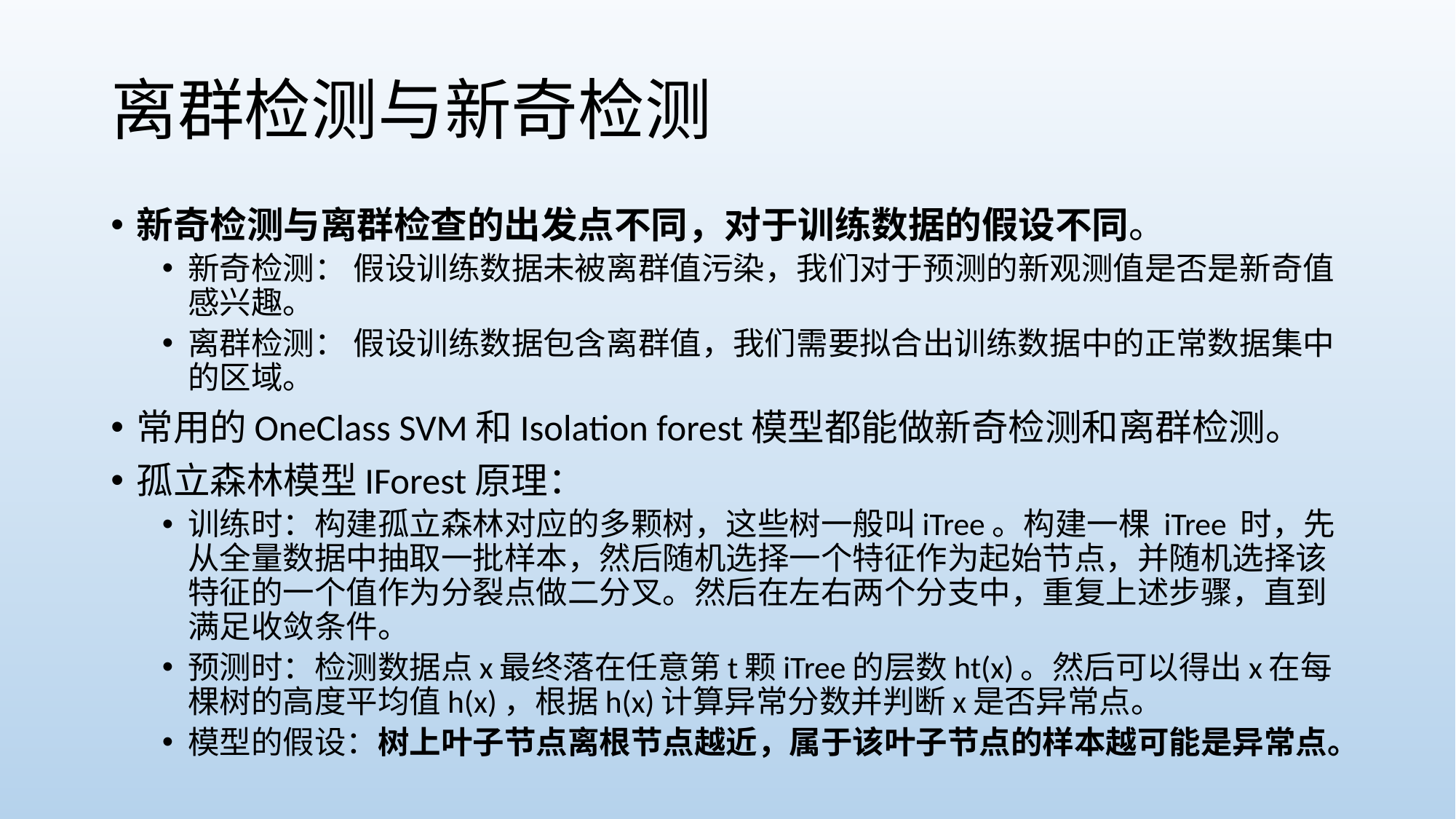

# 离群检测与新奇检测
新奇检测与离群检查的出发点不同，对于训练数据的假设不同。
新奇检测： 假设训练数据未被离群值污染，我们对于预测的新观测值是否是新奇值感兴趣。
离群检测： 假设训练数据包含离群值，我们需要拟合出训练数据中的正常数据集中的区域。
常用的OneClass SVM和Isolation forest模型都能做新奇检测和离群检测。
孤立森林模型IForest原理：
训练时：构建孤立森林对应的多颗树，这些树一般叫iTree。构建一棵 iTree 时，先从全量数据中抽取一批样本，然后随机选择一个特征作为起始节点，并随机选择该特征的一个值作为分裂点做二分叉。然后在左右两个分支中，重复上述步骤，直到满足收敛条件。
预测时：检测数据点x最终落在任意第t颗iTree的层数ht(x)。然后可以得出x在每棵树的高度平均值h(x)，根据h(x)计算异常分数并判断x是否异常点。
模型的假设：树上叶子节点离根节点越近，属于该叶子节点的样本越可能是异常点。